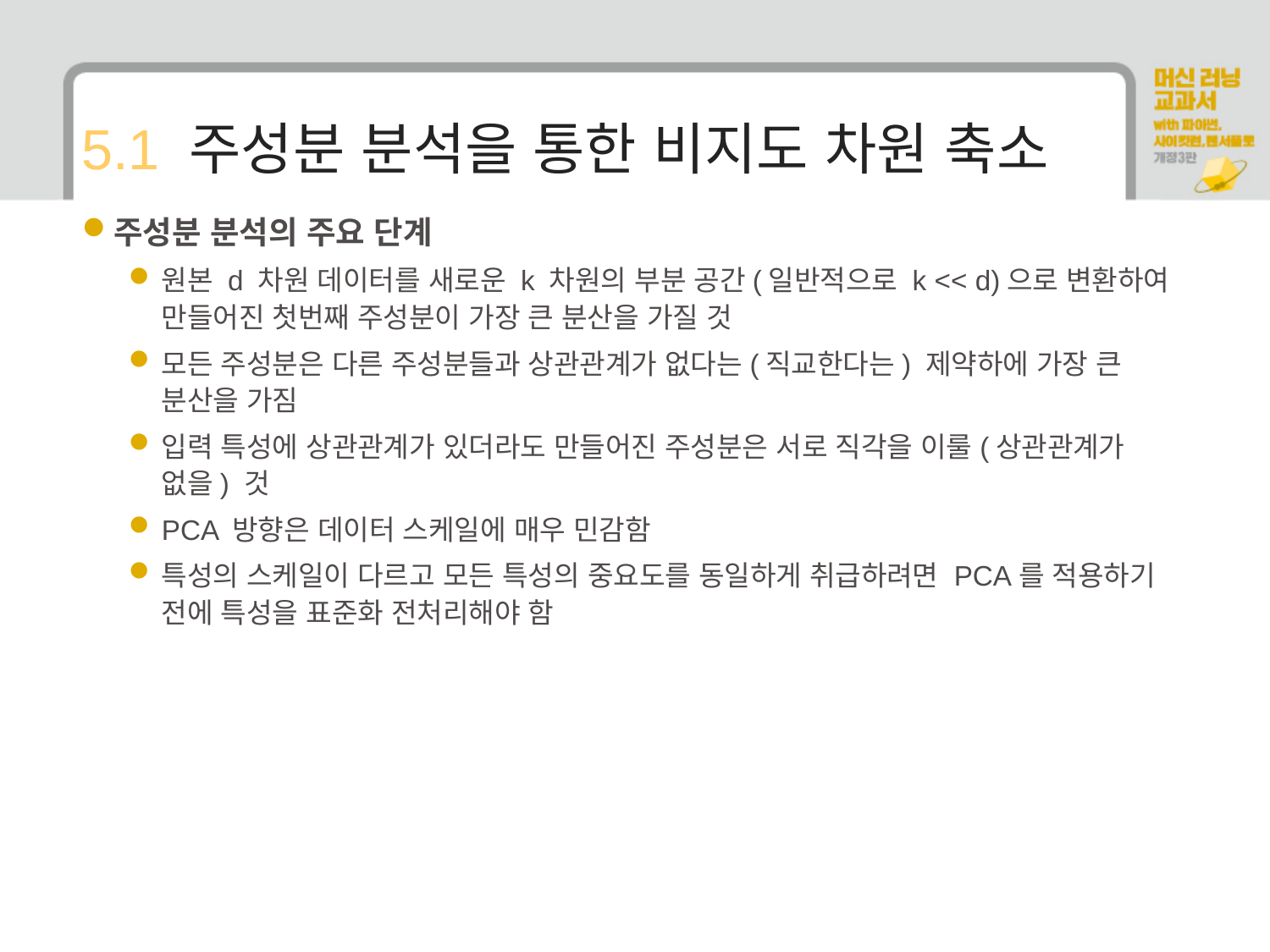

# 5.1 주성분 분석을 통한 비지도 차원 축소
주성분 분석의 주요 단계
원본 d 차원 데이터를 새로운 k 차원의 부분 공간(일반적으로 k << d)으로 변환하여 만들어진 첫번째 주성분이 가장 큰 분산을 가질 것
모든 주성분은 다른 주성분들과 상관관계가 없다는(직교한다는) 제약하에 가장 큰 분산을 가짐
입력 특성에 상관관계가 있더라도 만들어진 주성분은 서로 직각을 이룰(상관관계가 없을) 것
PCA 방향은 데이터 스케일에 매우 민감함
특성의 스케일이 다르고 모든 특성의 중요도를 동일하게 취급하려면 PCA를 적용하기 전에 특성을 표준화 전처리해야 함